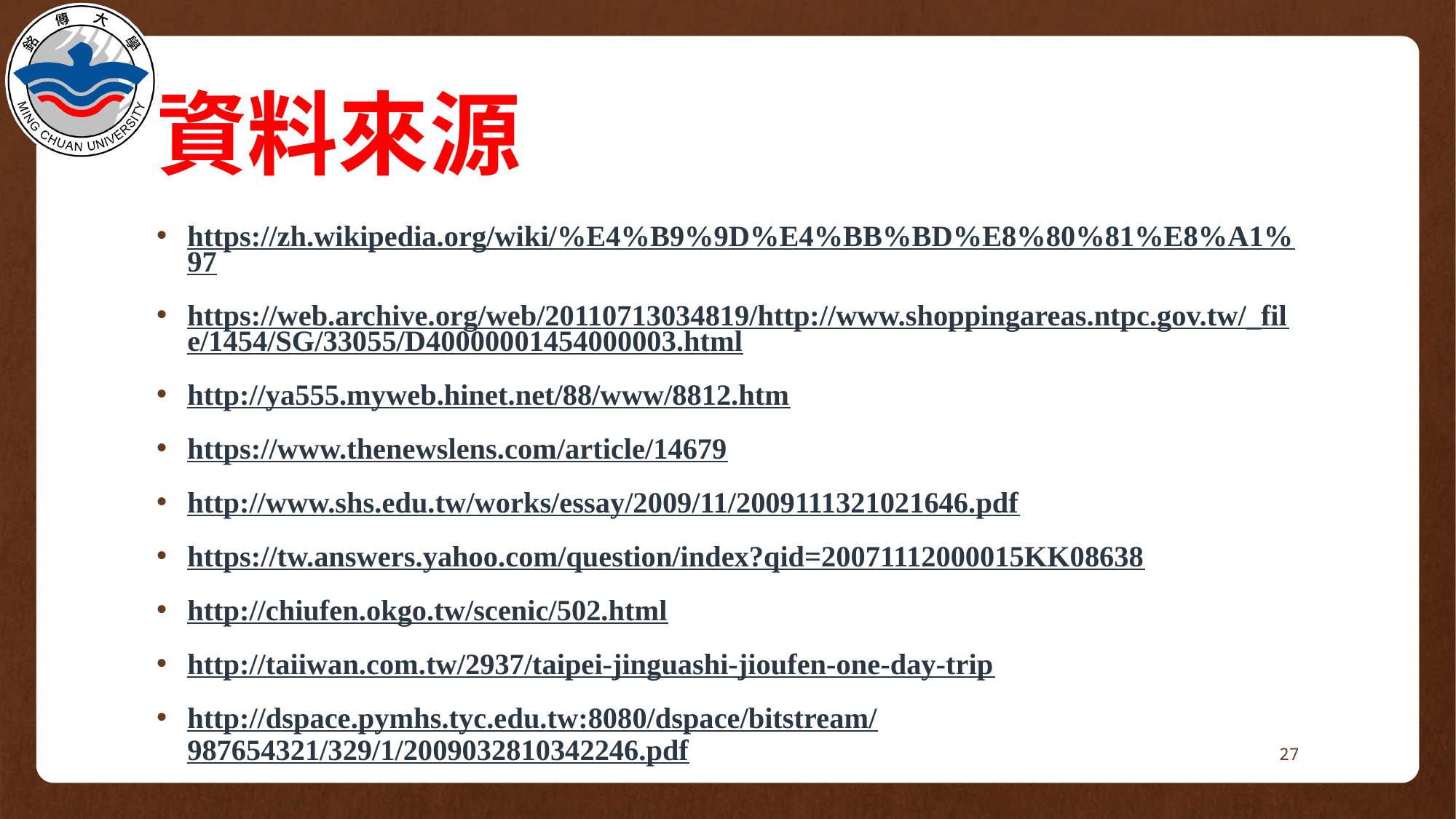

# 資料來源
https://zh.wikipedia.org/wiki/%E4%B9%9D%E4%BB%BD%E8%80%81%E8%A1%97
https://web.archive.org/web/20110713034819/http://www.shoppingareas.ntpc.gov.tw/_file/1454/SG/33055/D40000001454000003.html
http://ya555.myweb.hinet.net/88/www/8812.htm
https://www.thenewslens.com/article/14679
http://www.shs.edu.tw/works/essay/2009/11/2009111321021646.pdf
https://tw.answers.yahoo.com/question/index?qid=20071112000015KK08638
http://chiufen.okgo.tw/scenic/502.html
http://taiiwan.com.tw/2937/taipei-jinguashi-jioufen-one-day-trip
http://dspace.pymhs.tyc.edu.tw:8080/dspace/bitstream/987654321/329/1/2009032810342246.pdf
27